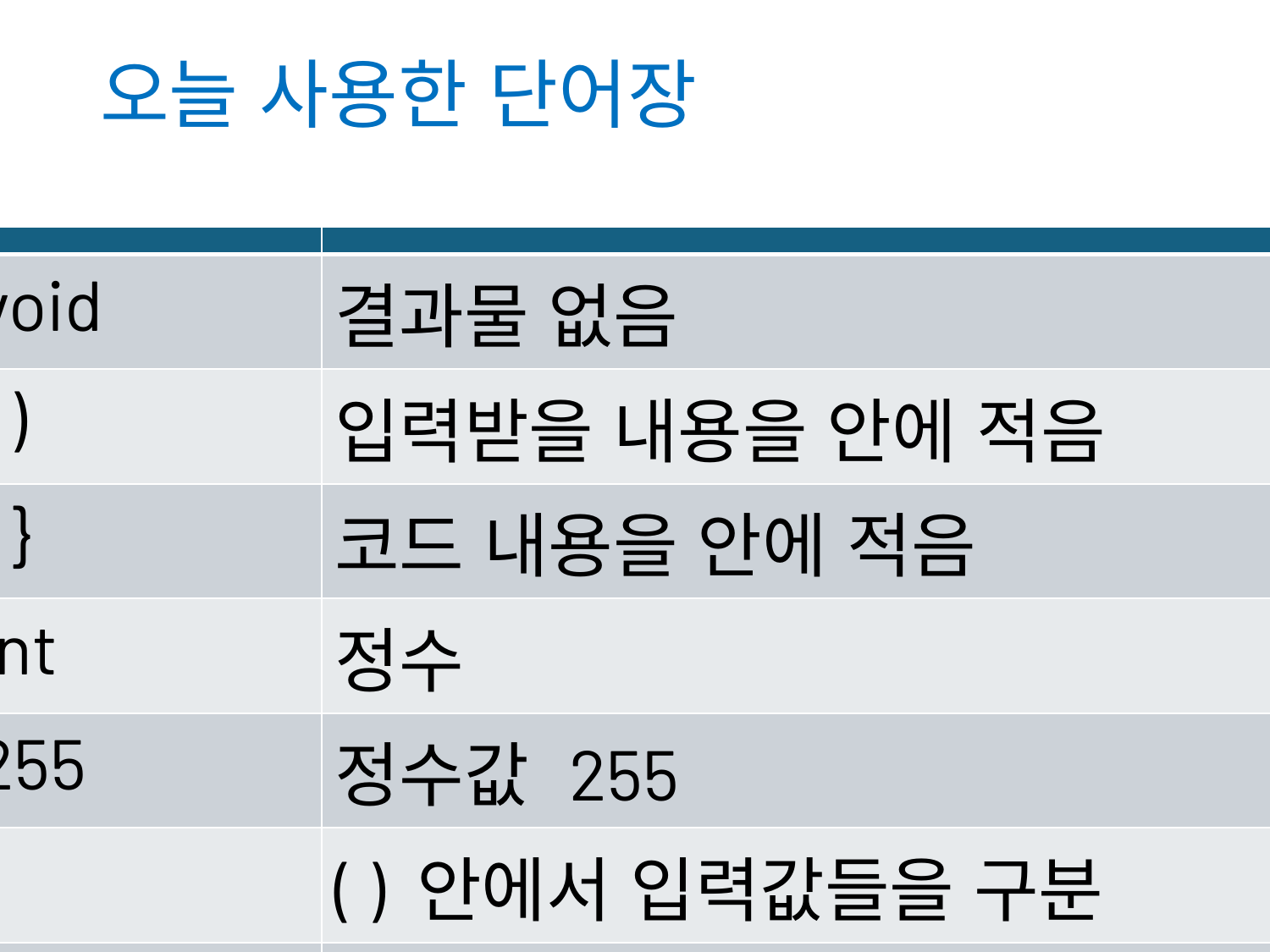

# 오늘 사용한 단어장
|  |  |
| --- | --- |
| void | 결과물 없음 |
| ( ) | 입력받을 내용을 안에 적음 |
| { } | 코드 내용을 안에 적음 |
| int | 정수 |
| 255 | 정수값 255 |
| , | ( ) 안에서 입력값들을 구분 |
| ; | 문장의 끝 |
C (2025)
79